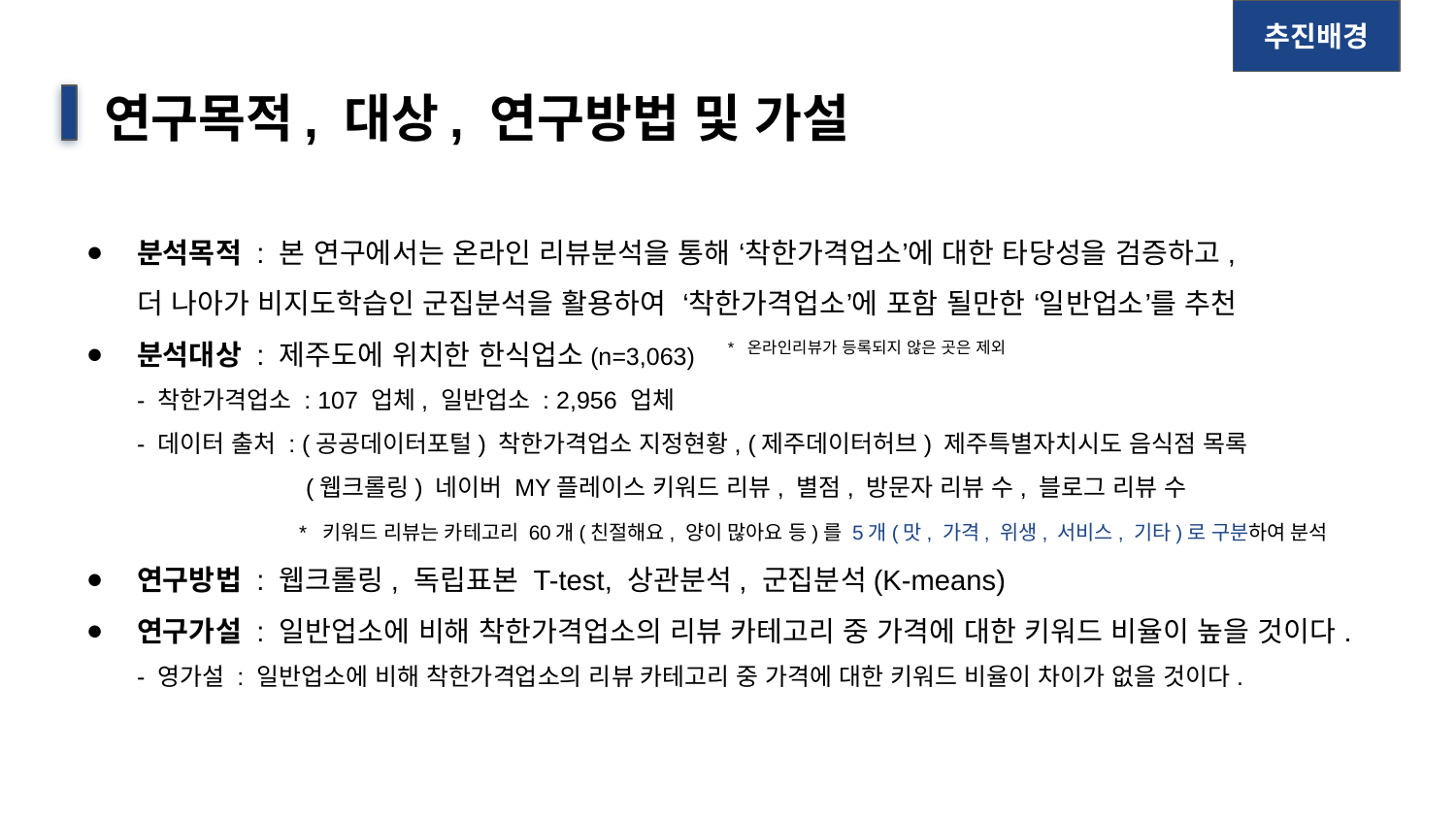

추진배경
# 연구목적, 대상, 연구방법 및 가설

분석목적 : 본 연구에서는 온라인 리뷰분석을 통해 ‘착한가격업소’에 대한 타당성을 검증하고,
더 나아가 비지도학습인 군집분석을 활용하여  ‘착한가격업소’에 포함 될만한 ‘일반업소’를 추천
분석대상 : 제주도에 위치한 한식업소(n=3,063)
- 착한가격업소 : 107 업체, 일반업소 : 2,956 업체
- 데이터 출처 : (공공데이터포털) 착한가격업소 지정현황, (제주데이터허브) 제주특별자치시도 음식점 목록
                        (웹크롤링) 네이버 MY플레이스 키워드 리뷰, 별점, 방문자 리뷰 수, 블로그 리뷰 수
                       *  키워드 리뷰는 카테고리 60개(친절해요, 양이 많아요 등)를 5개(맛, 가격, 위생, 서비스, 기타)로 구분하여 분석
연구방법 : 웹크롤링, 독립표본 T-test, 상관분석, 군집분석(K-means)
연구가설 : 일반업소에 비해 착한가격업소의 리뷰 카테고리 중 가격에 대한 키워드 비율이 높을 것이다.
- 영가설 : 일반업소에 비해 착한가격업소의 리뷰 카테고리 중 가격에 대한 키워드 비율이 차이가 없을 것이다.
*  온라인리뷰가 등록되지 않은 곳은 제외